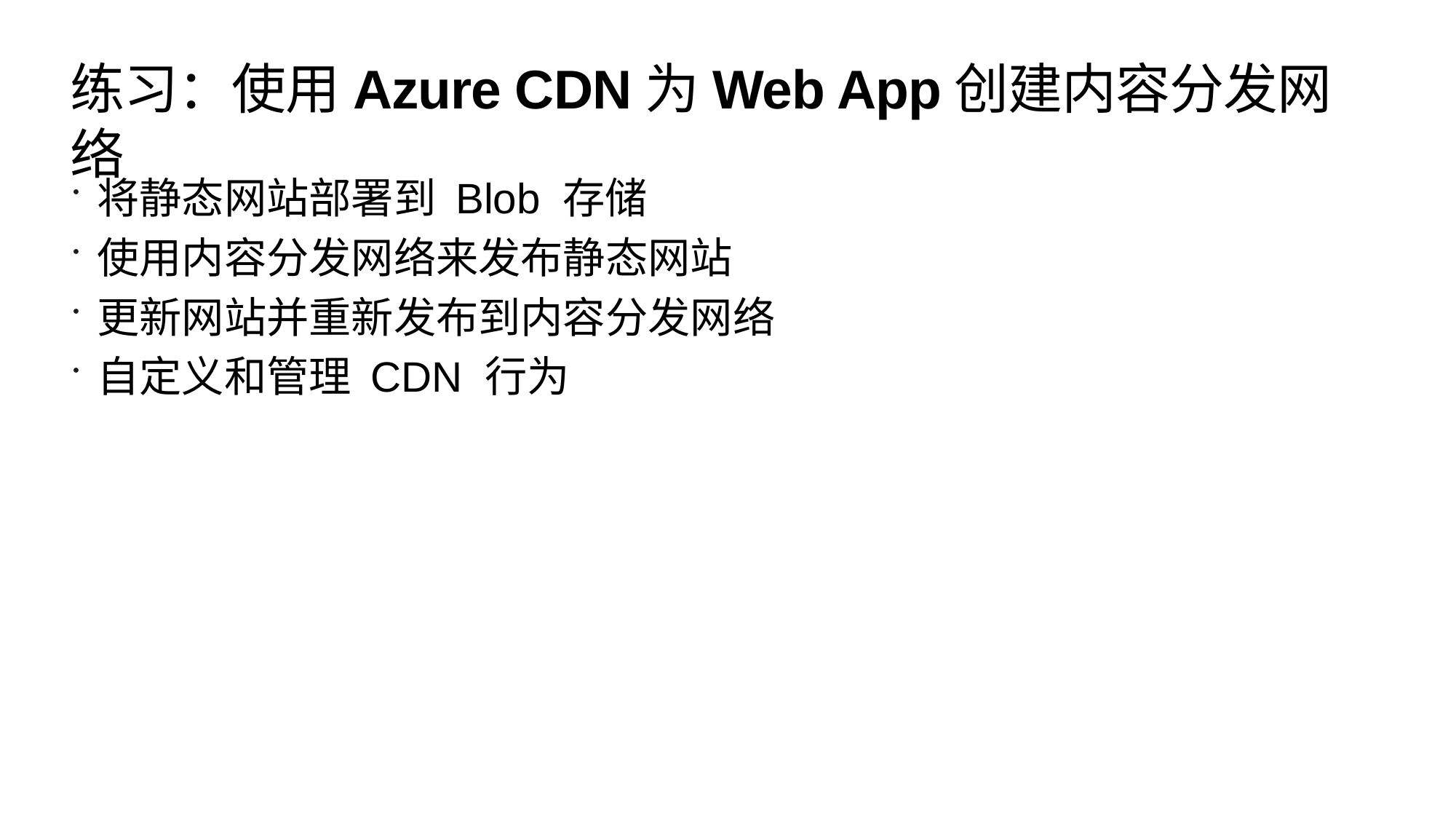

# 练习：使用Azure CDN为Web App创建内容分发网络
将静态网站部署到 Blob 存储
使用内容分发网络来发布静态网站
更新网站并重新发布到内容分发网络
自定义和管理 CDN 行为